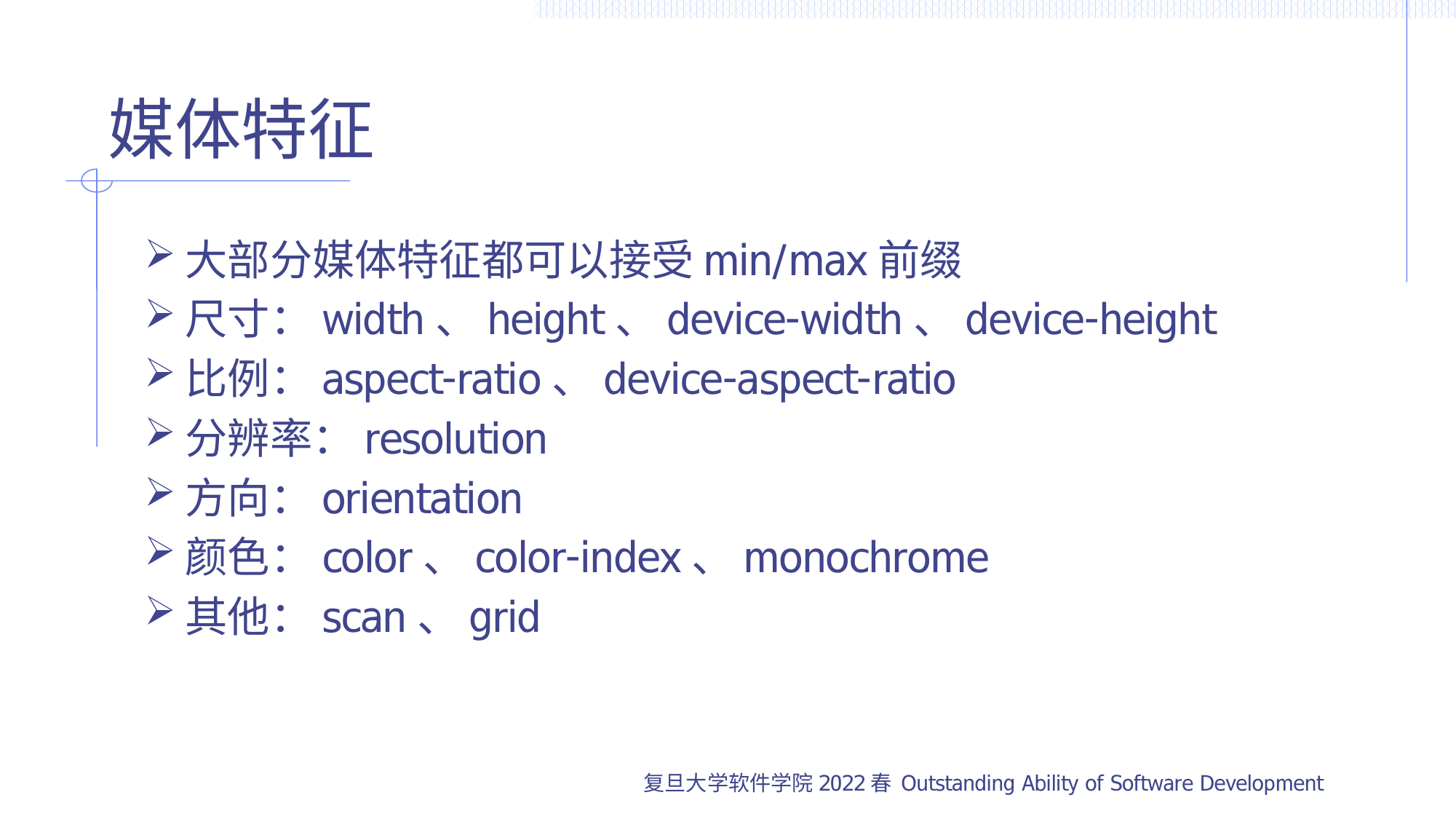

# 媒体特征
大部分媒体特征都可以接受min/max前缀
尺寸：width、height、device-width、device-height
比例：aspect-ratio、device-aspect-ratio
分辨率：resolution
方向：orientation
颜色：color、color-index、monochrome
其他：scan、grid